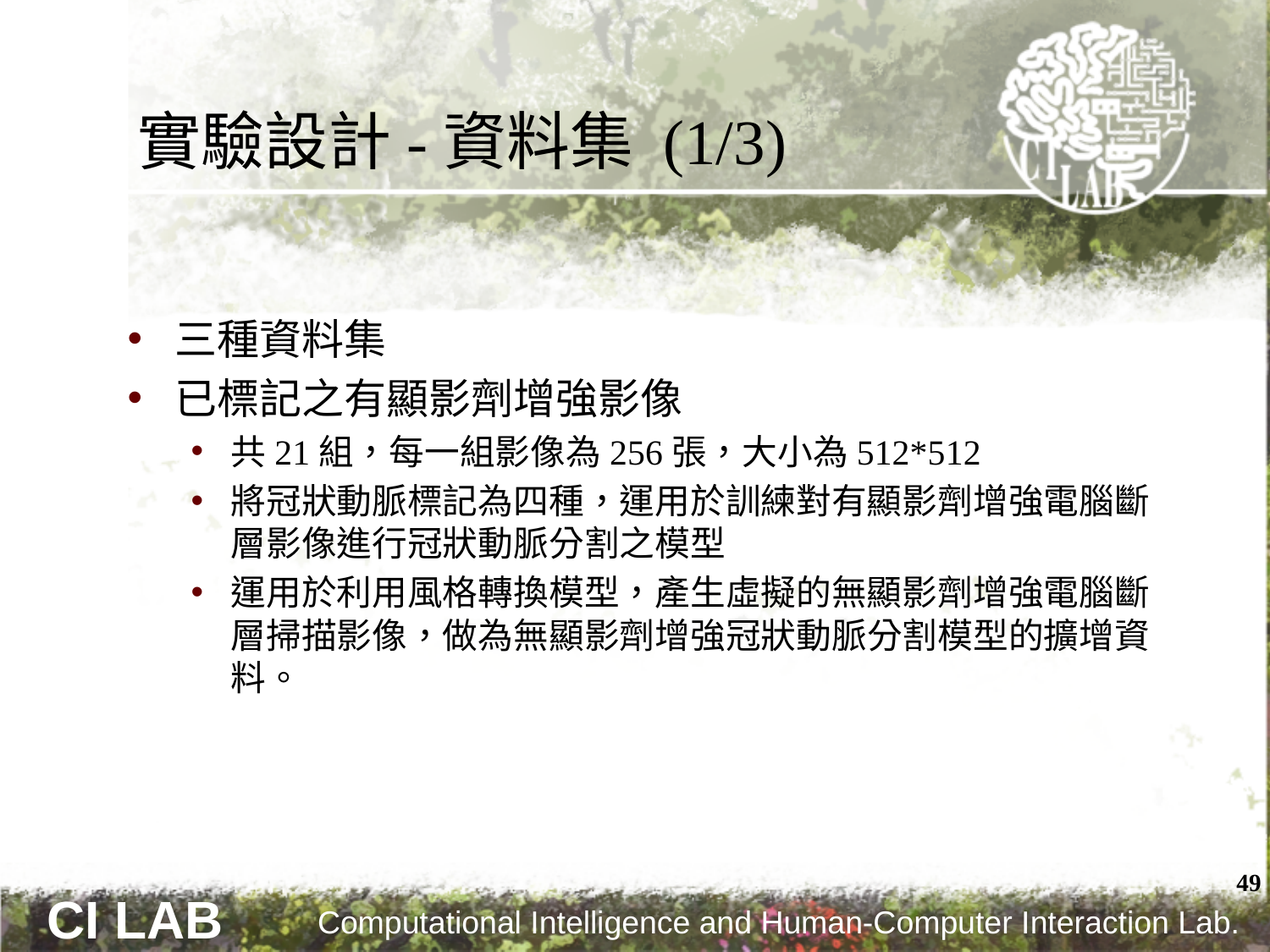

# 實驗設計-資料集 (1/3)
三種資料集
已標記之有顯影劑增強影像
共21組，每一組影像為256張，大小為512*512
將冠狀動脈標記為四種，運用於訓練對有顯影劑增強電腦斷層影像進行冠狀動脈分割之模型
運用於利用風格轉換模型，產生虛擬的無顯影劑增強電腦斷層掃描影像，做為無顯影劑增強冠狀動脈分割模型的擴增資料。

49